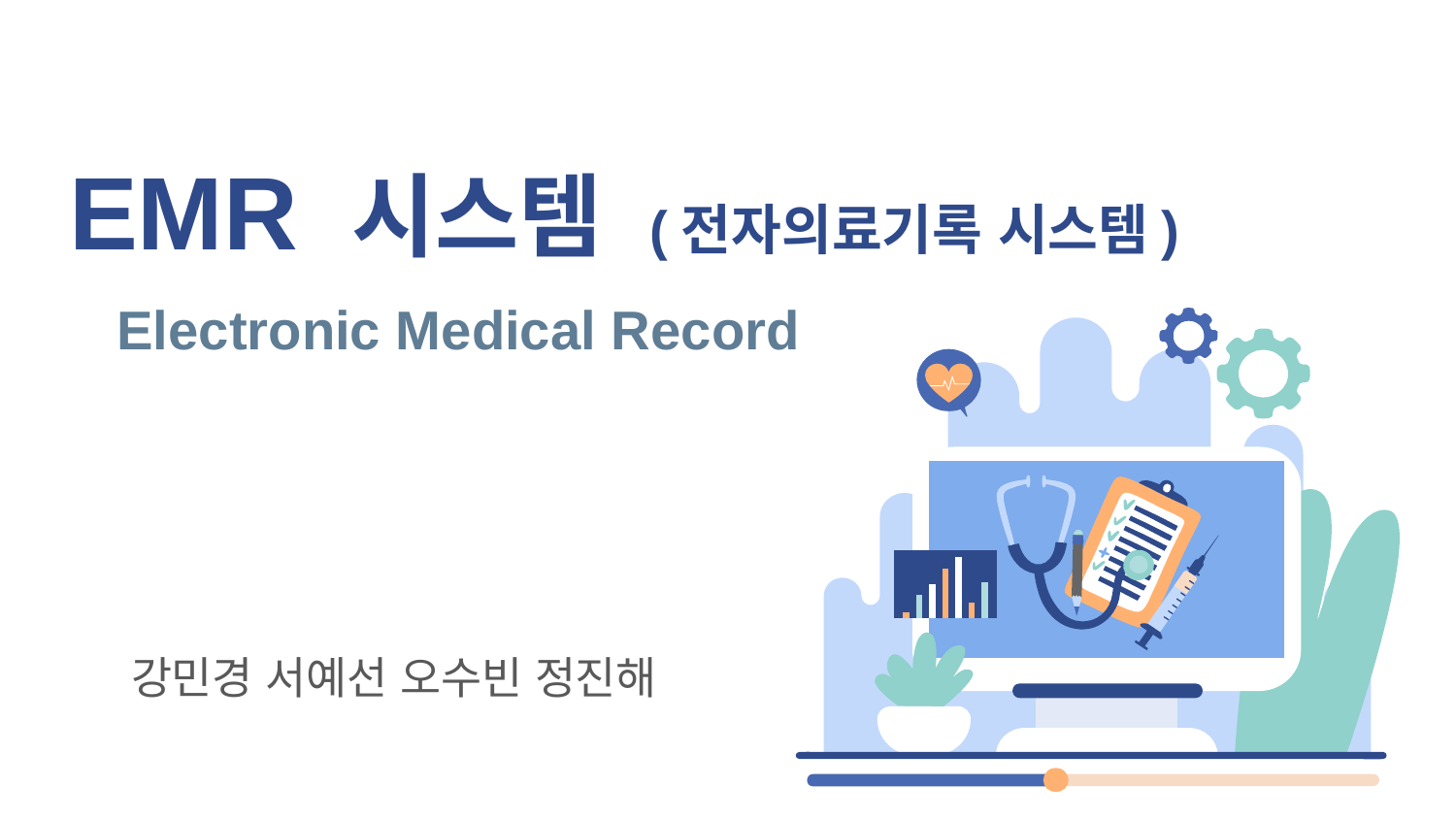

EMR 시스템 (전자의료기록 시스템)

     Electronic Medical Record

강민경 서예선 오수빈 정진해